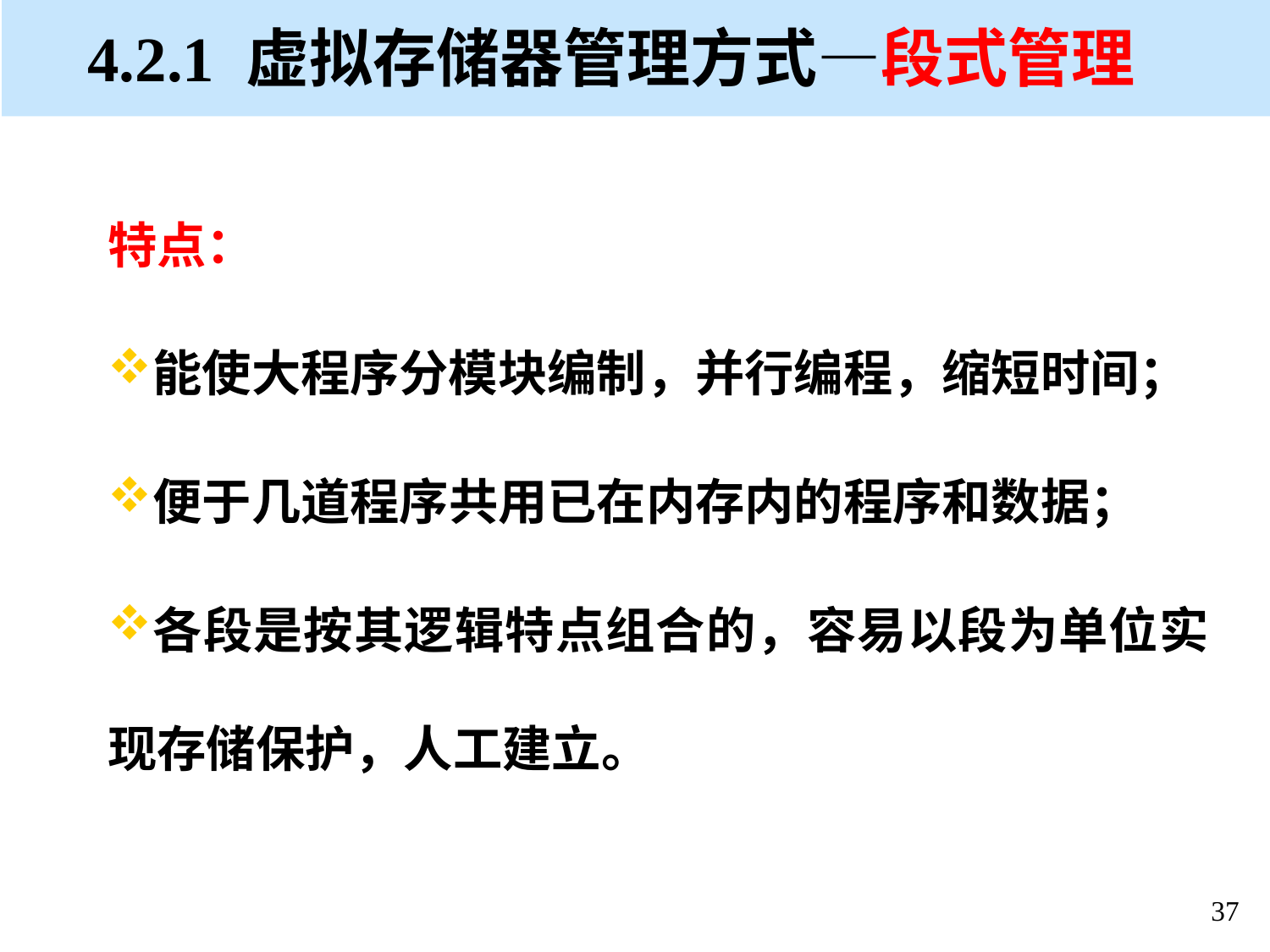

# 4.2.1 虚拟存储器管理方式—段式管理
特点：
能使大程序分模块编制，并行编程，缩短时间；
便于几道程序共用已在内存内的程序和数据；
各段是按其逻辑特点组合的，容易以段为单位实现存储保护，人工建立。